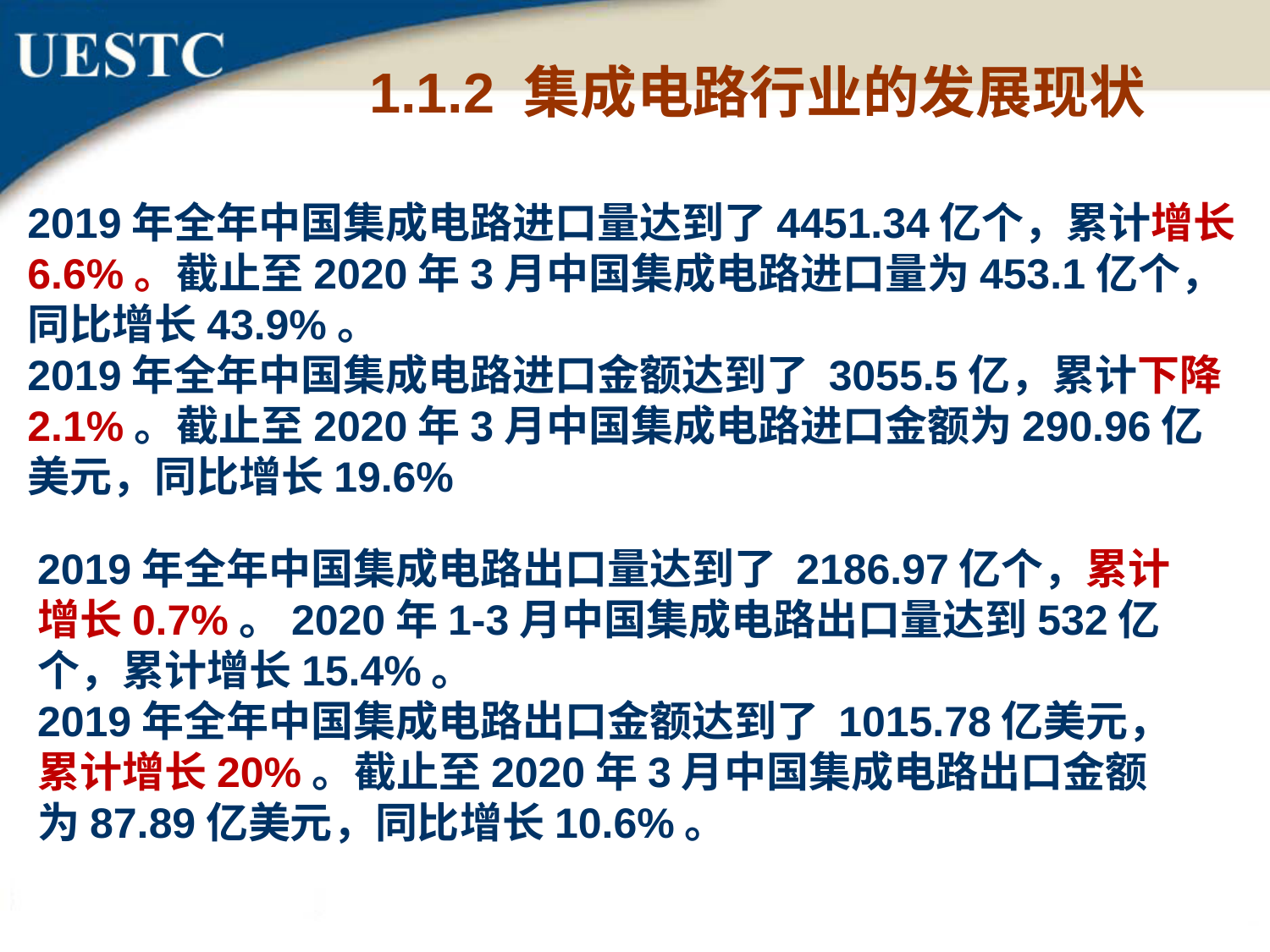

1.1.2 集成电路行业的发展现状
2019年全年中国集成电路进口量达到了4451.34亿个，累计增长6.6%。截止至2020年3月中国集成电路进口量为453.1亿个，同比增长43.9%。
2019年全年中国集成电路进口金额达到了 3055.5亿，累计下降2.1%。截止至2020年3月中国集成电路进口金额为290.96亿美元，同比增长19.6%
2019年全年中国集成电路出口量达到了 2186.97亿个，累计增长0.7%。2020年1-3月中国集成电路出口量达到532亿个，累计增长15.4%。
2019年全年中国集成电路出口金额达到了 1015.78亿美元，累计增长20%。截止至2020年3月中国集成电路出口金额为87.89亿美元，同比增长10.6%。